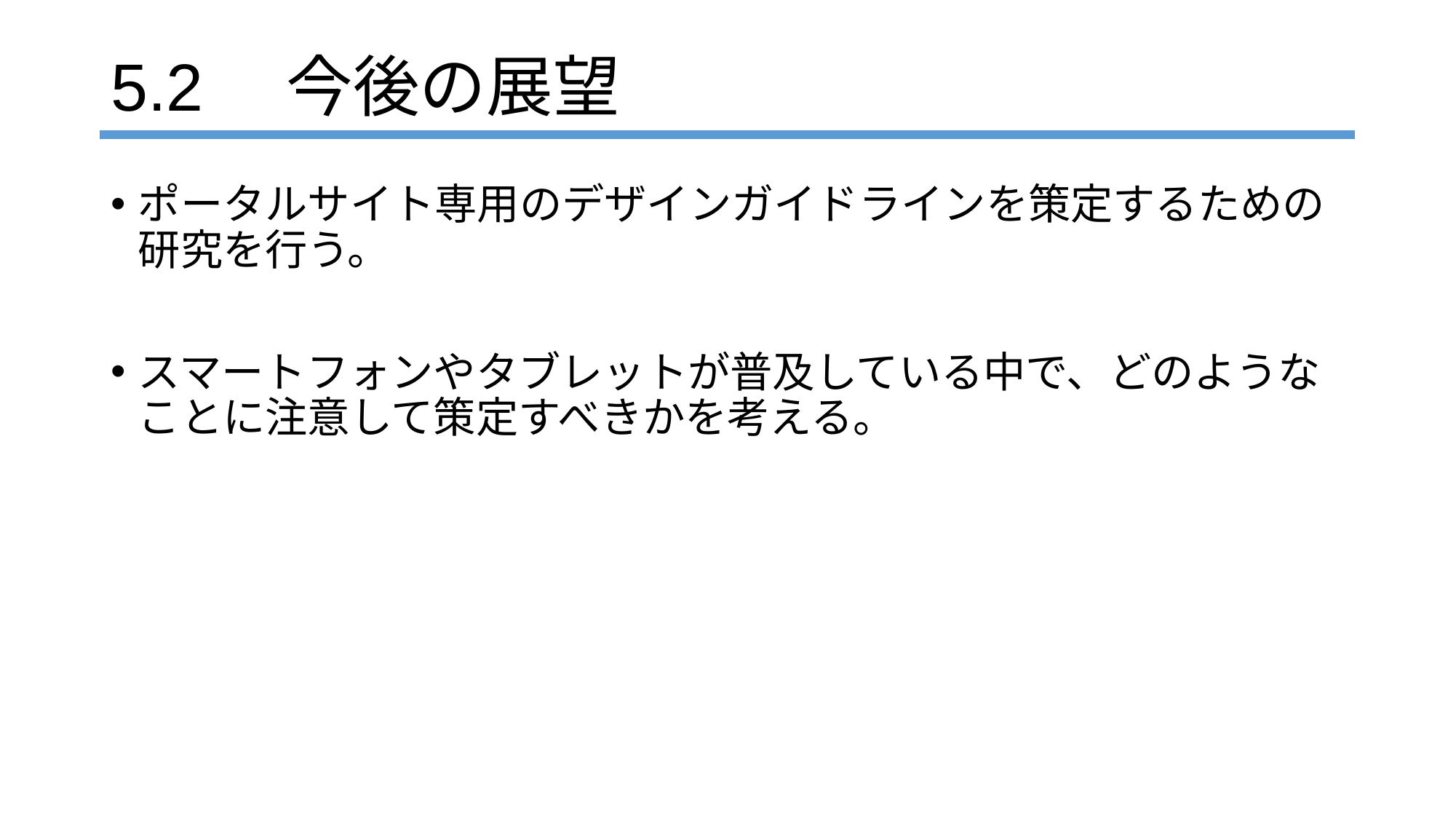

5.2　今後の展望
ポータルサイト専用のデザインガイドラインを策定するための研究を行う。

スマートフォンやタブレットが普及している中で、どのようなことに注意して策定すべきかを考える。